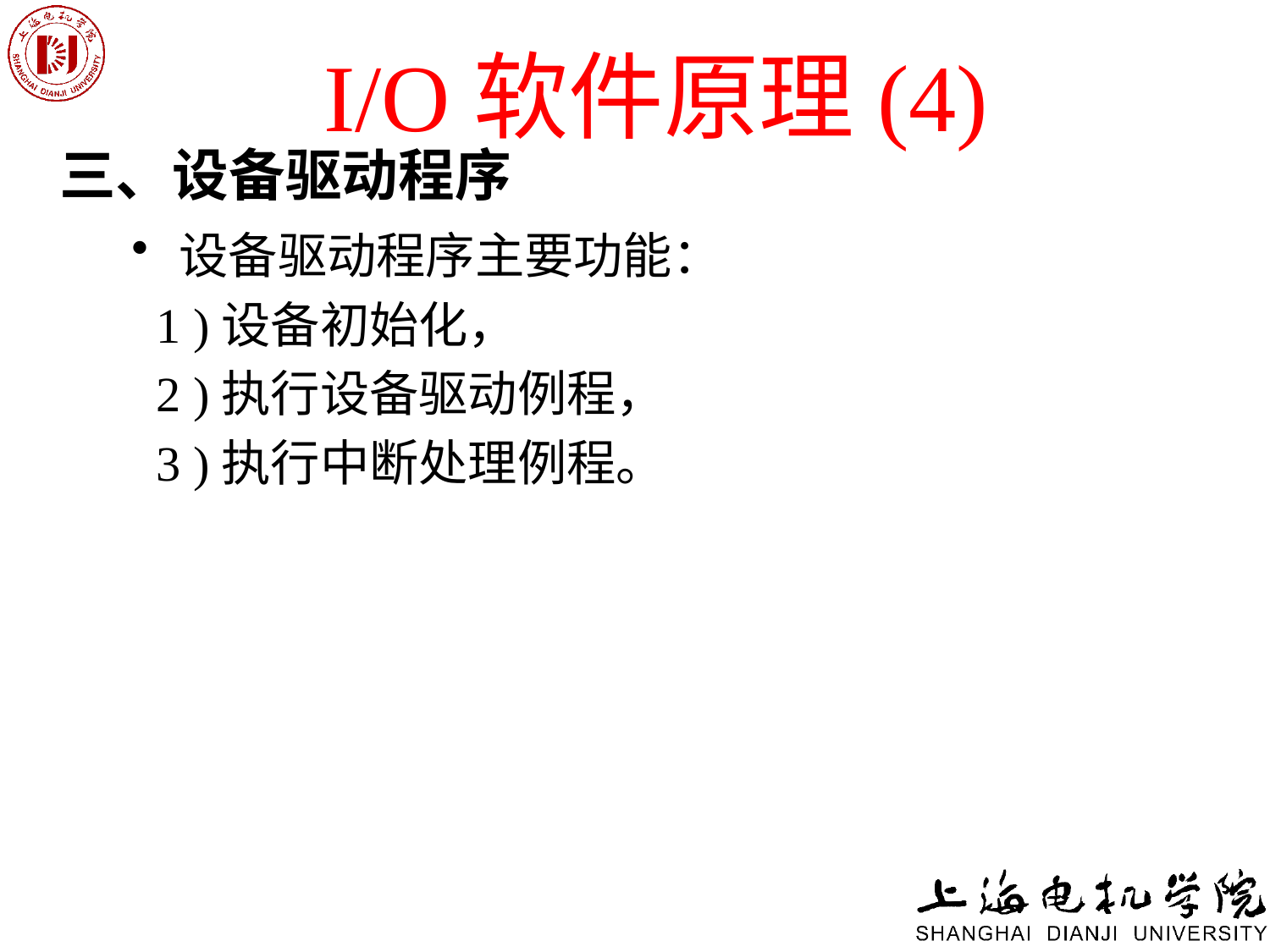

# I/O软件原理(4)
三、设备驱动程序
设备驱动程序主要功能：
  1 )设备初始化，
  2 )执行设备驱动例程，
  3 )执行中断处理例程。